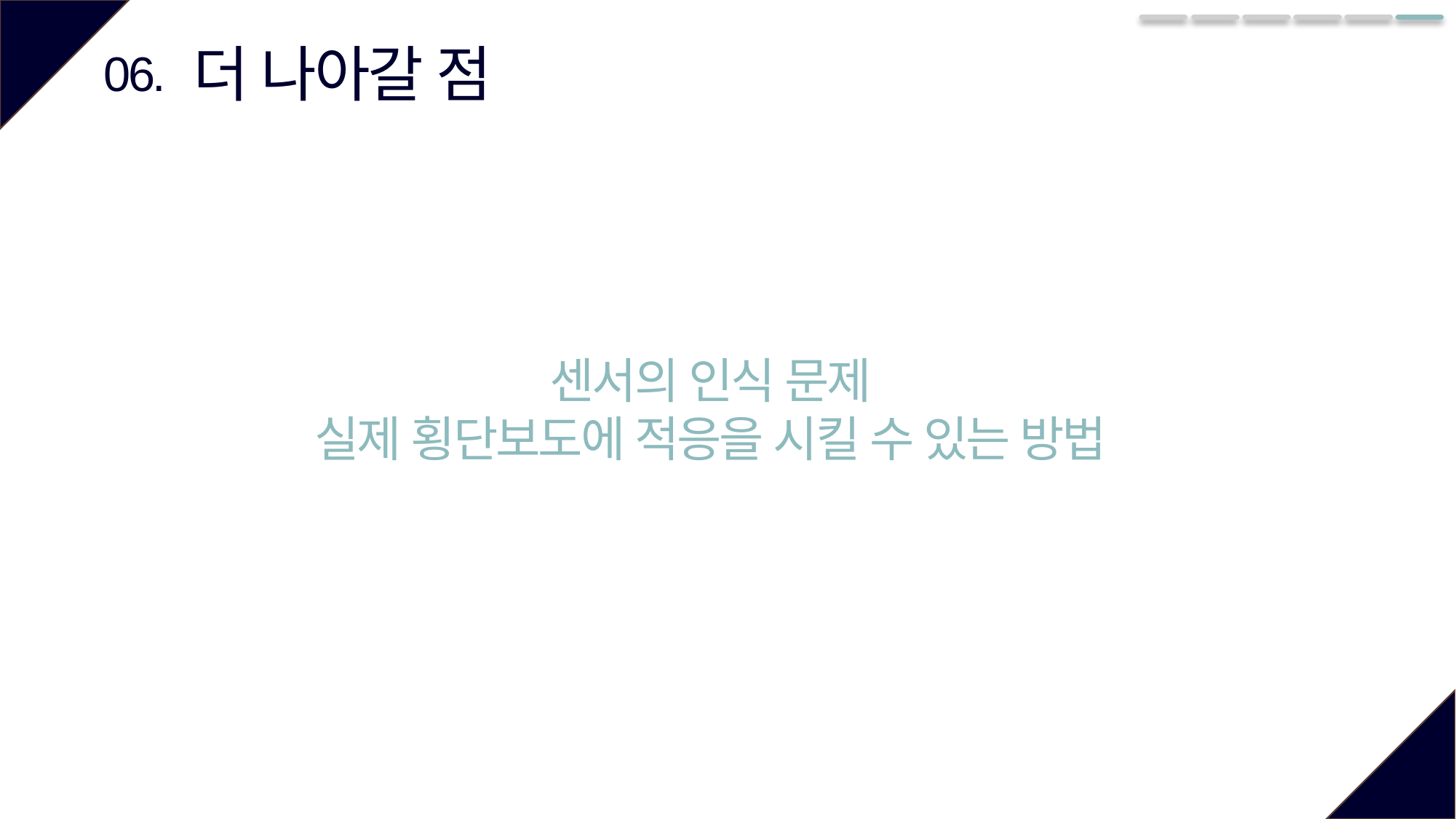

더 나아갈 점
06.
센서의 인식 문제
실제 횡단보도에 적응을 시킬 수 있는 방법